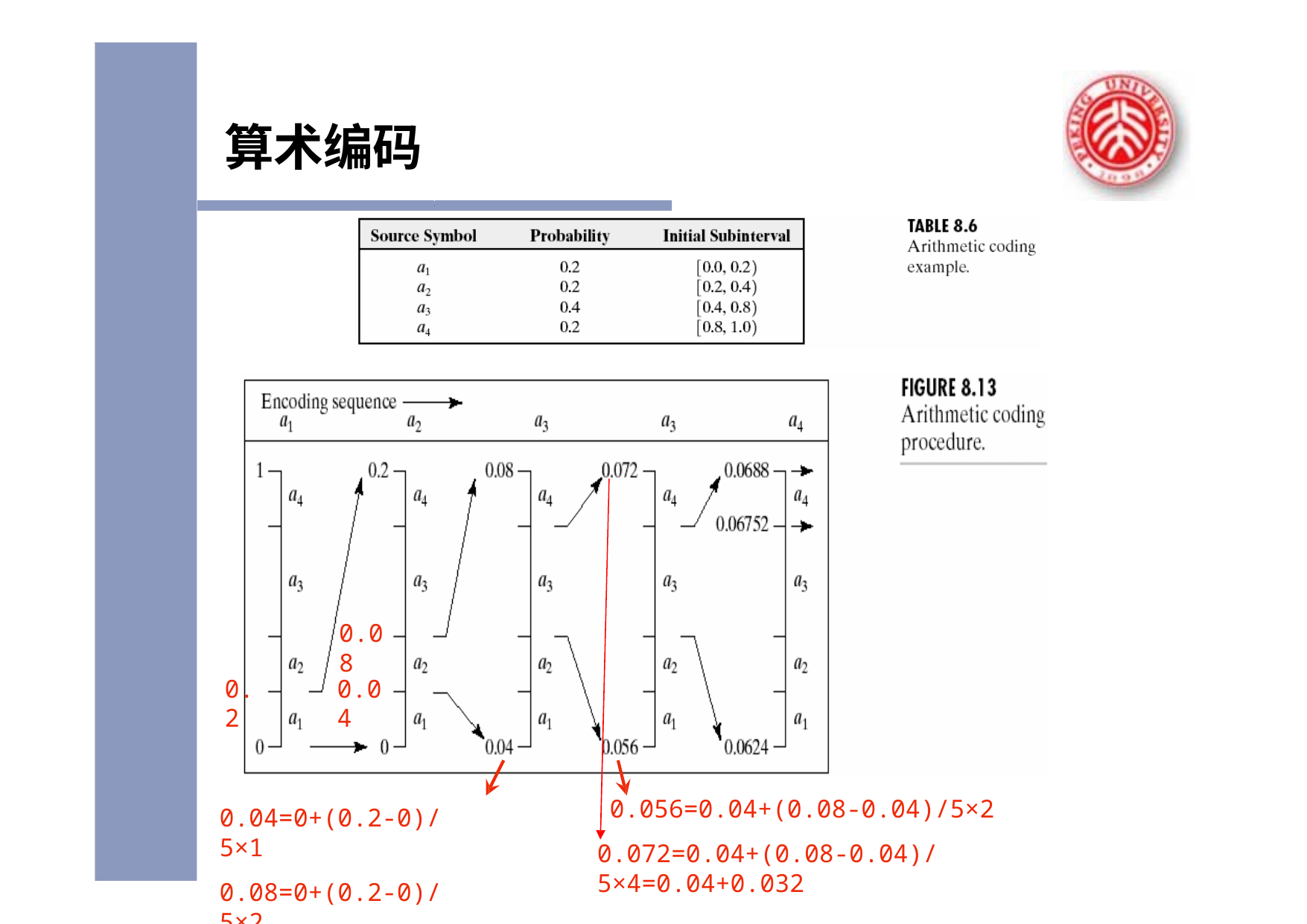

# 算术编码

0.08
0.2
0.04

0.056=0.04+(0.08-0.04)/5×2
0.072=0.04+(0.08-0.04)/5×4=0.04+0.032
0.04=0+(0.2-0)/5×1
0.08=0+(0.2-0)/5×2